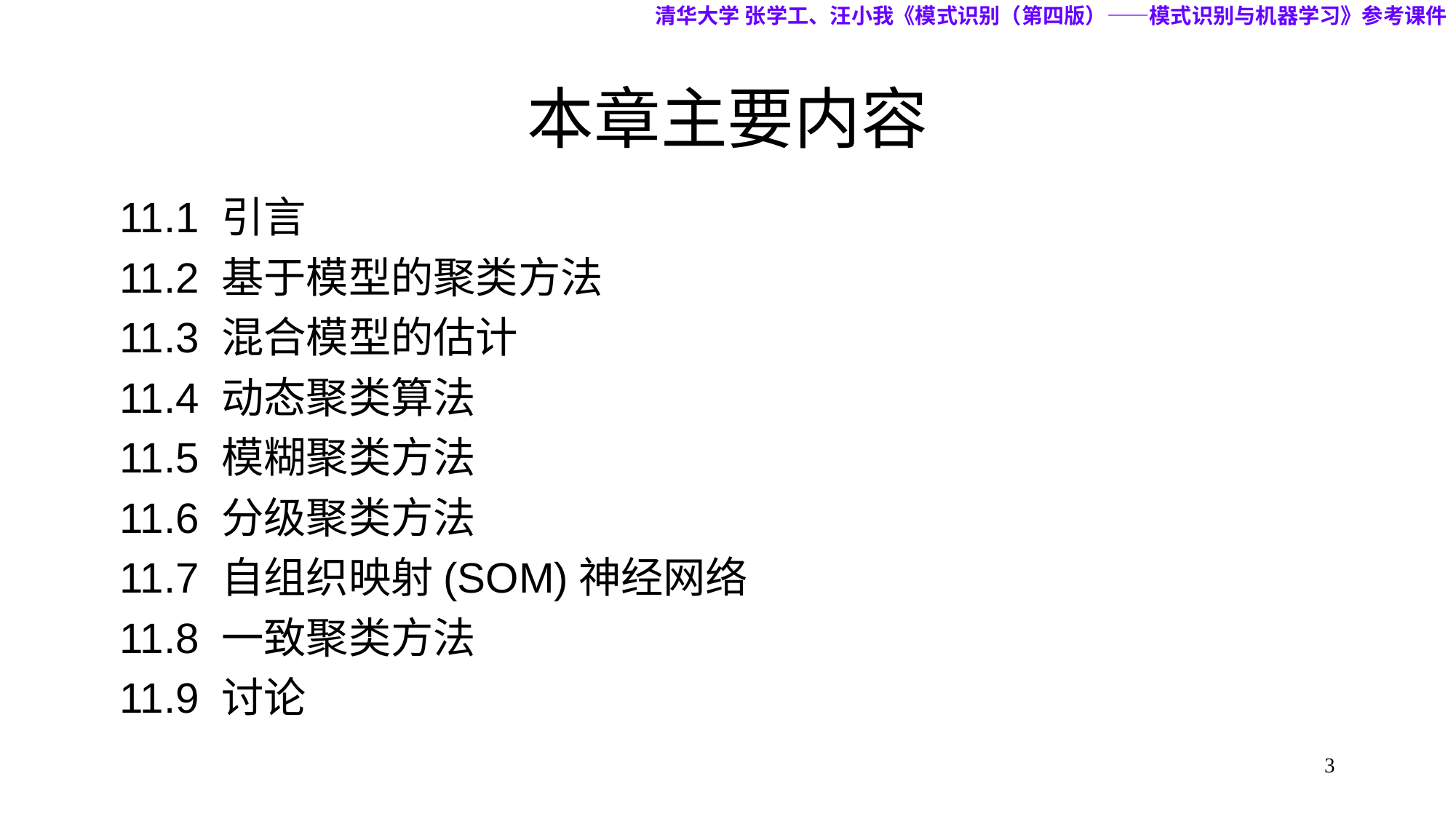

清华大学 张学工、汪小我《模式识别（第四版）——模式识别与机器学习》参考课件
# 本章主要内容
11.1 引言
11.2 基于模型的聚类方法
11.3 混合模型的估计
11.4 动态聚类算法
11.5 模糊聚类方法
11.6 分级聚类方法
11.7 自组织映射(SOM)神经网络
11.8 一致聚类方法
11.9 讨论

3